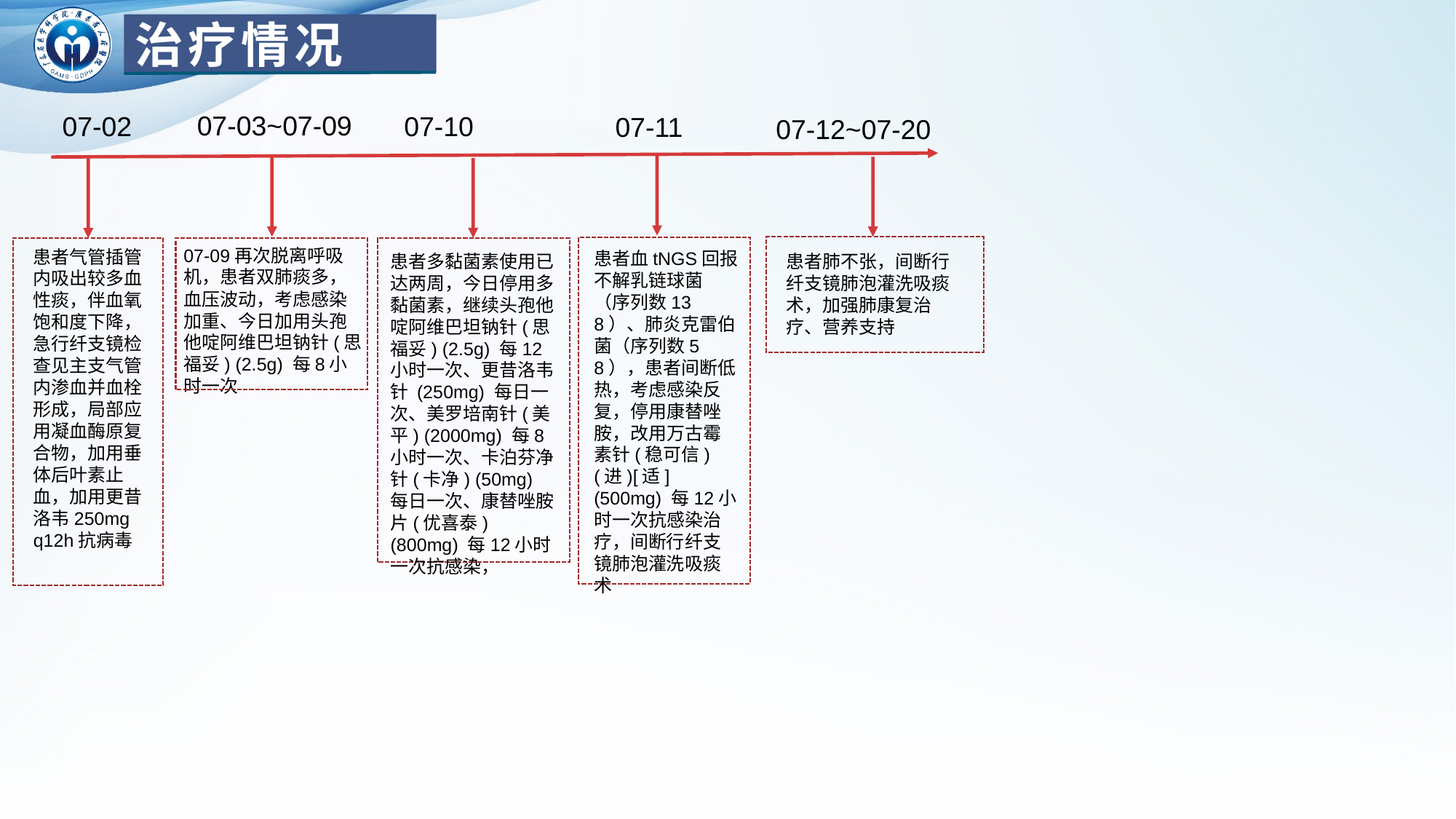

治疗情况
07-03~07-09
07-02
07-10
07-11
07-12~07-20

07-09再次脱离呼吸机，患者双肺痰多，血压波动，考虑感染加重、今日加用头孢他啶阿维巴坦钠针(思福妥) (2.5g) 每8小时一次
患者气管插管内吸出较多血性痰，伴血氧饱和度下降，急行纤支镜检查见主支气管内渗血并血栓形成，局部应用凝血酶原复合物，加用垂体后叶素止血，加用更昔洛韦250mg q12h抗病毒
患者血tNGS回报不解乳链球菌（序列数138）、肺炎克雷伯菌（序列数58），患者间断低热，考虑感染反复，停用康替唑胺，改用万古霉素针(稳可信)(进)[适] (500mg) 每12小时一次抗感染治疗，间断行纤支镜肺泡灌洗吸痰术
患者多黏菌素使用已达两周，今日停用多黏菌素，继续头孢他啶阿维巴坦钠针(思福妥) (2.5g) 每12小时一次、更昔洛韦针 (250mg) 每日一次、美罗培南针(美平) (2000mg) 每8小时一次、卡泊芬净针(卡净) (50mg) 每日一次、康替唑胺片(优喜泰) (800mg) 每12小时一次抗感染，
患者肺不张，间断行纤支镜肺泡灌洗吸痰术，加强肺康复治疗、营养支持